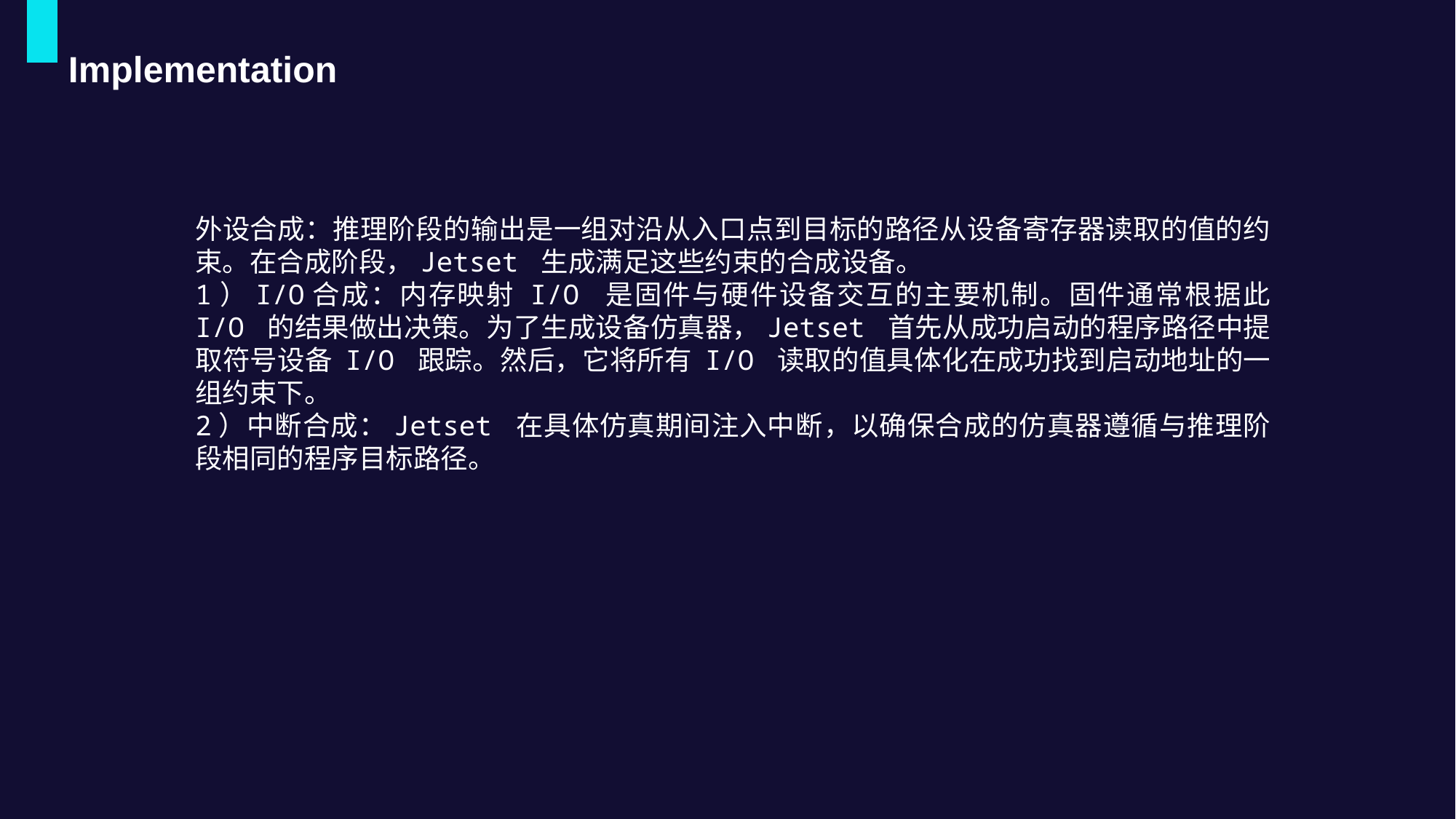

Implementation

外设合成：推理阶段的输出是一组对沿从入口点到目标的路径从设备寄存器读取的值的约束。在合成阶段，Jetset 生成满足这些约束的合成设备。
1）I/O合成：内存映射 I/O 是固件与硬件设备交互的主要机制。固件通常根据此 I/O 的结果做出决策。为了生成设备仿真器，Jetset 首先从成功启动的程序路径中提取符号设备 I/O 跟踪。然后，它将所有 I/O 读取的值具体化在成功找到启动地址的一组约束下。
2）中断合成：Jetset 在具体仿真期间注入中断，以确保合成的仿真器遵循与推理阶段相同的程序目标路径。